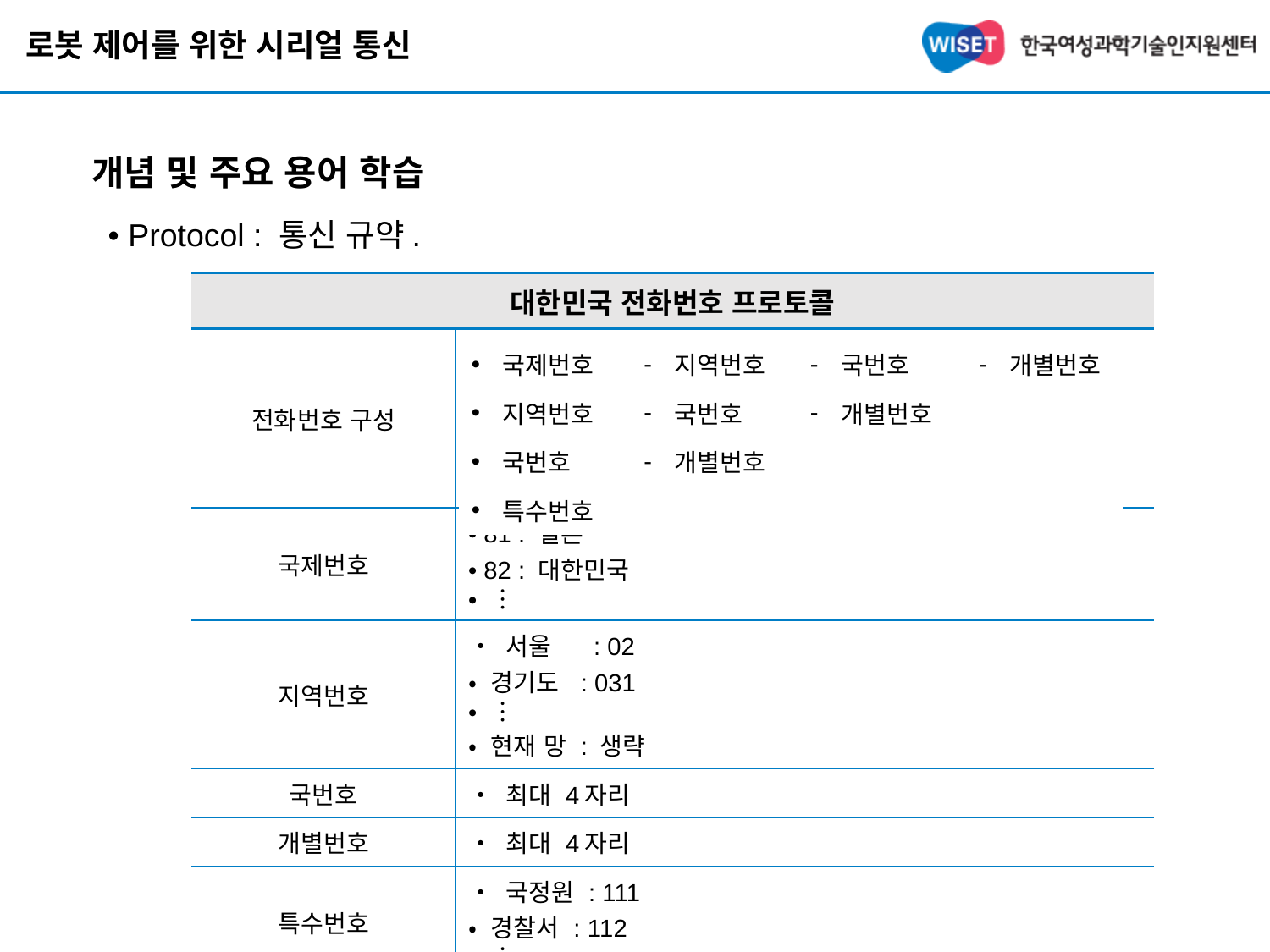

# 로봇 제어를 위한 시리얼 통신
개념 및 주요 용어 학습
• Protocol : 통신 규약.
| 대한민국 전화번호 프로토콜 |  |
| --- | --- |
| 전화번호 구성 |  |
| 국제번호 | • 81 : 일본 • 82 : 대한민국 • ︙ |
| 지역번호 | • 서울 : 02 • 경기도 : 031 • ︙ • 현재 망 : 생략 |
| 국번호 | • 최대 4자리 |
| 개별번호 | • 최대 4자리 |
| 특수번호 | • 국정원 : 111 • 경찰서 : 112 • ︙ |
| • | 국제번호 | - | 지역번호 | - | 국번호 | - | 개별번호 |
| --- | --- | --- | --- | --- | --- | --- | --- |
| • | 지역번호 | - | 국번호 | - | 개별번호 |  |  |
| • | 국번호 | - | 개별번호 |  |  |  |  |
| • | 특수번호 |  |  |  |  |  |  |